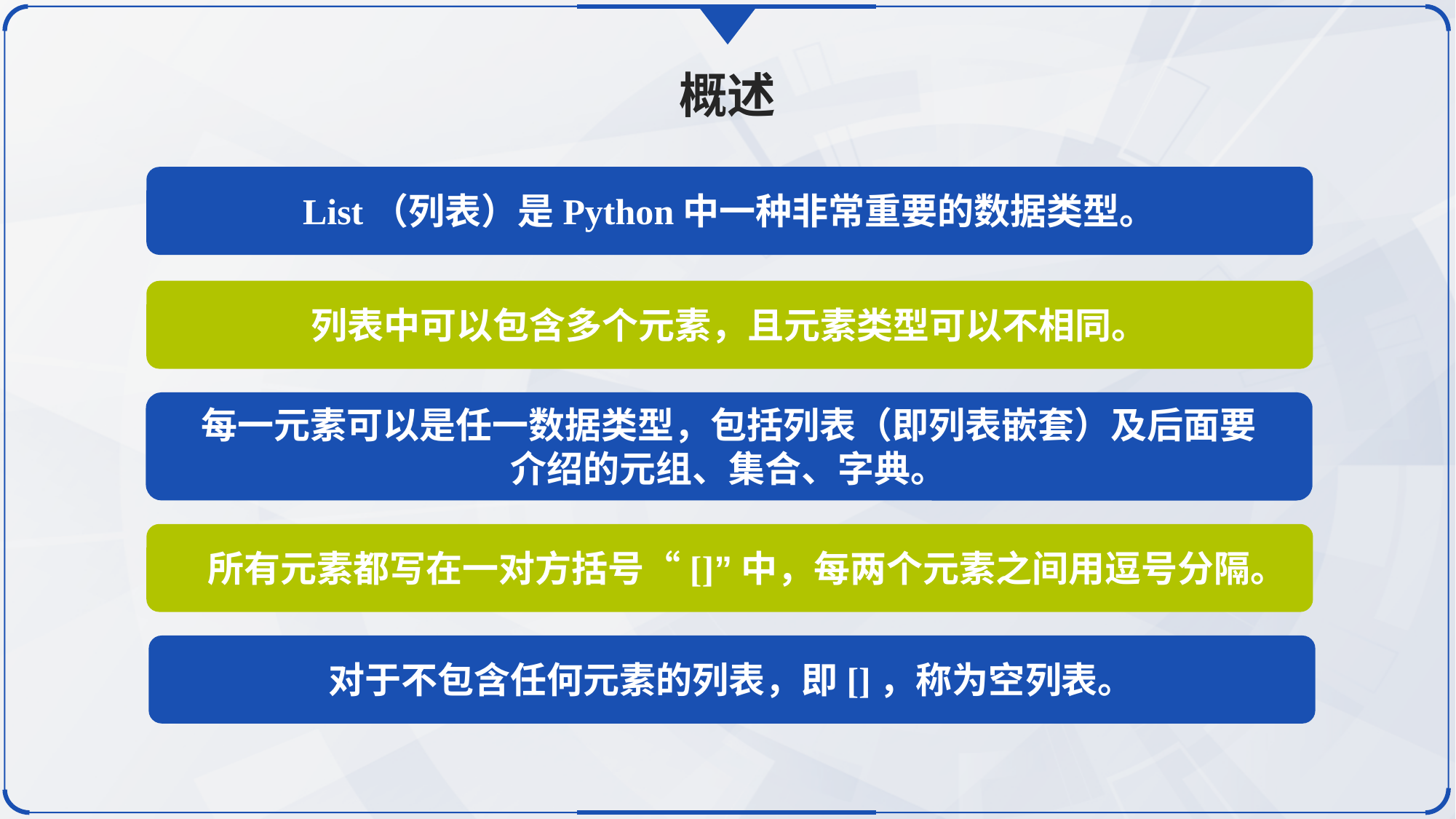

概述

List（列表）是Python中一种非常重要的数据类型。

列表中可以包含多个元素，且元素类型可以不相同。

每一元素可以是任一数据类型，包括列表（即列表嵌套）及后面要介绍的元组、集合、字典。

所有元素都写在一对方括号“[]”中，每两个元素之间用逗号分隔。

对于不包含任何元素的列表，即[]，称为空列表。